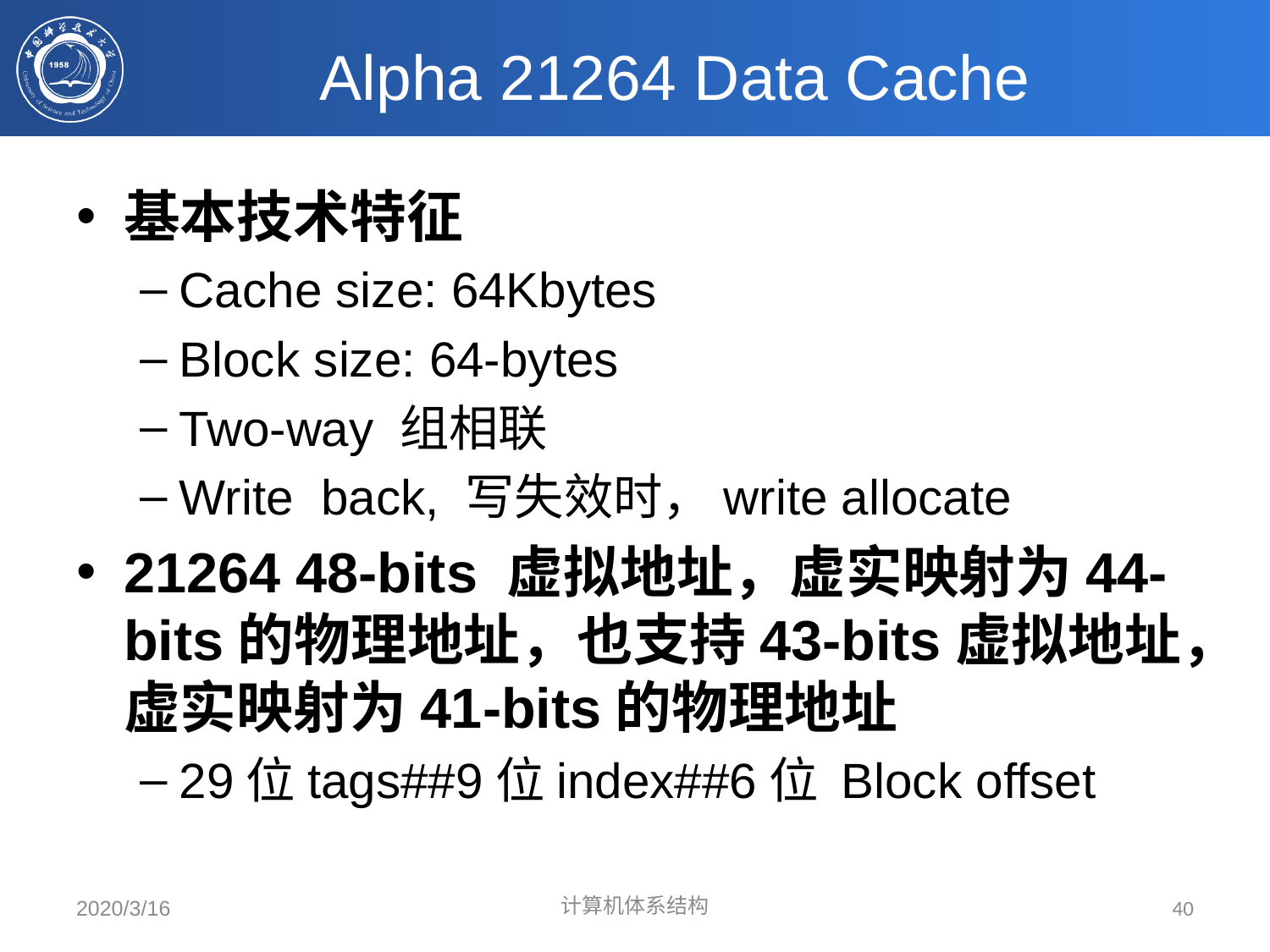

# Alpha 21264 Data Cache
基本技术特征
Cache size: 64Kbytes
Block size: 64-bytes
Two-way 组相联
Write  back, 写失效时，write allocate
21264 48-bits 虚拟地址，虚实映射为44-bits的物理地址，也支持43-bits虚拟地址，虚实映射为41-bits的物理地址
29位tags##9位index##6位 Block offset
2020/3/16
计算机体系结构
40